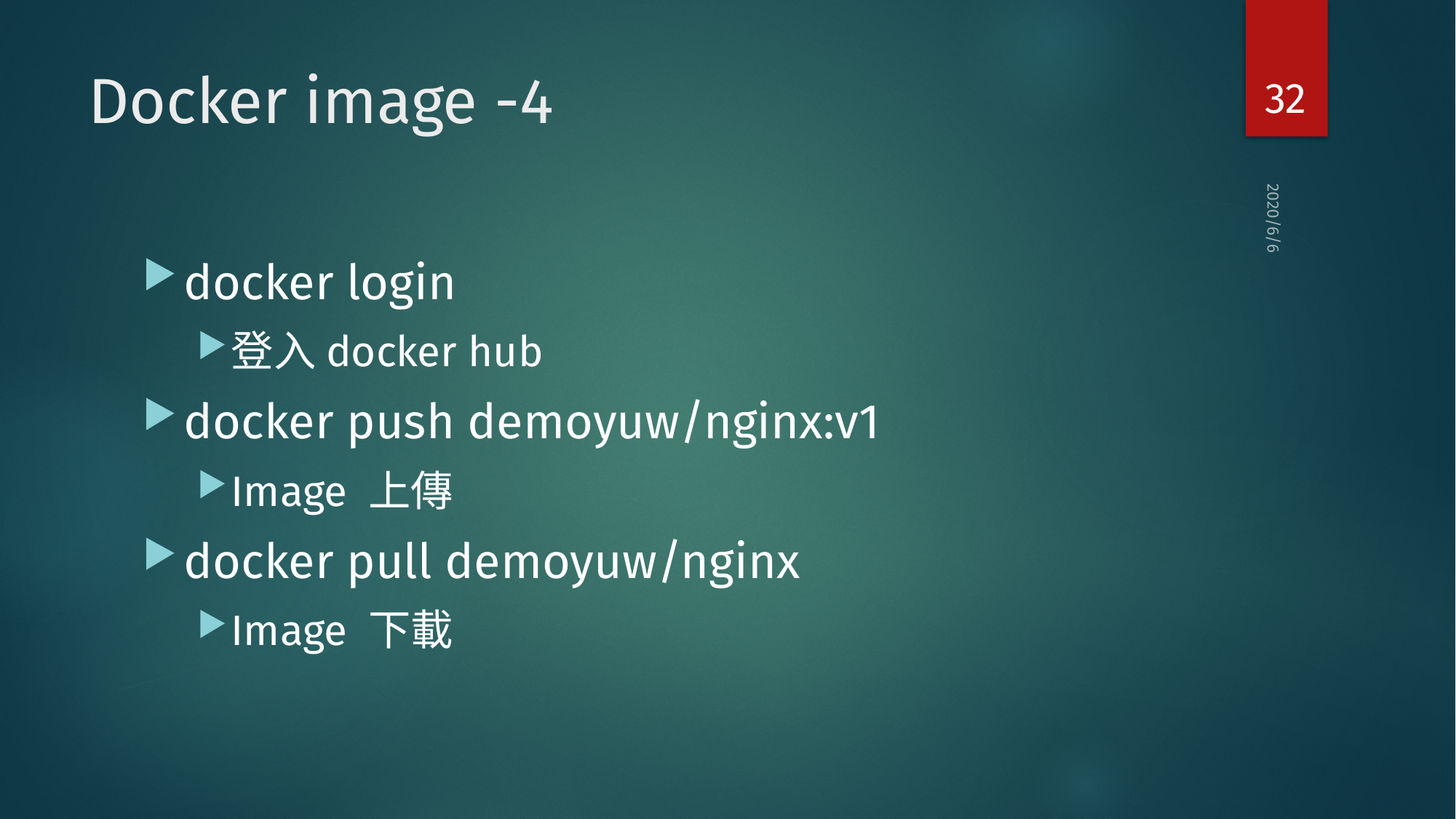

32
# Docker image -4
2020/6/6
docker login
登入docker hub
docker push demoyuw/nginx:v1
Image 上傳
docker pull demoyuw/nginx
Image 下載